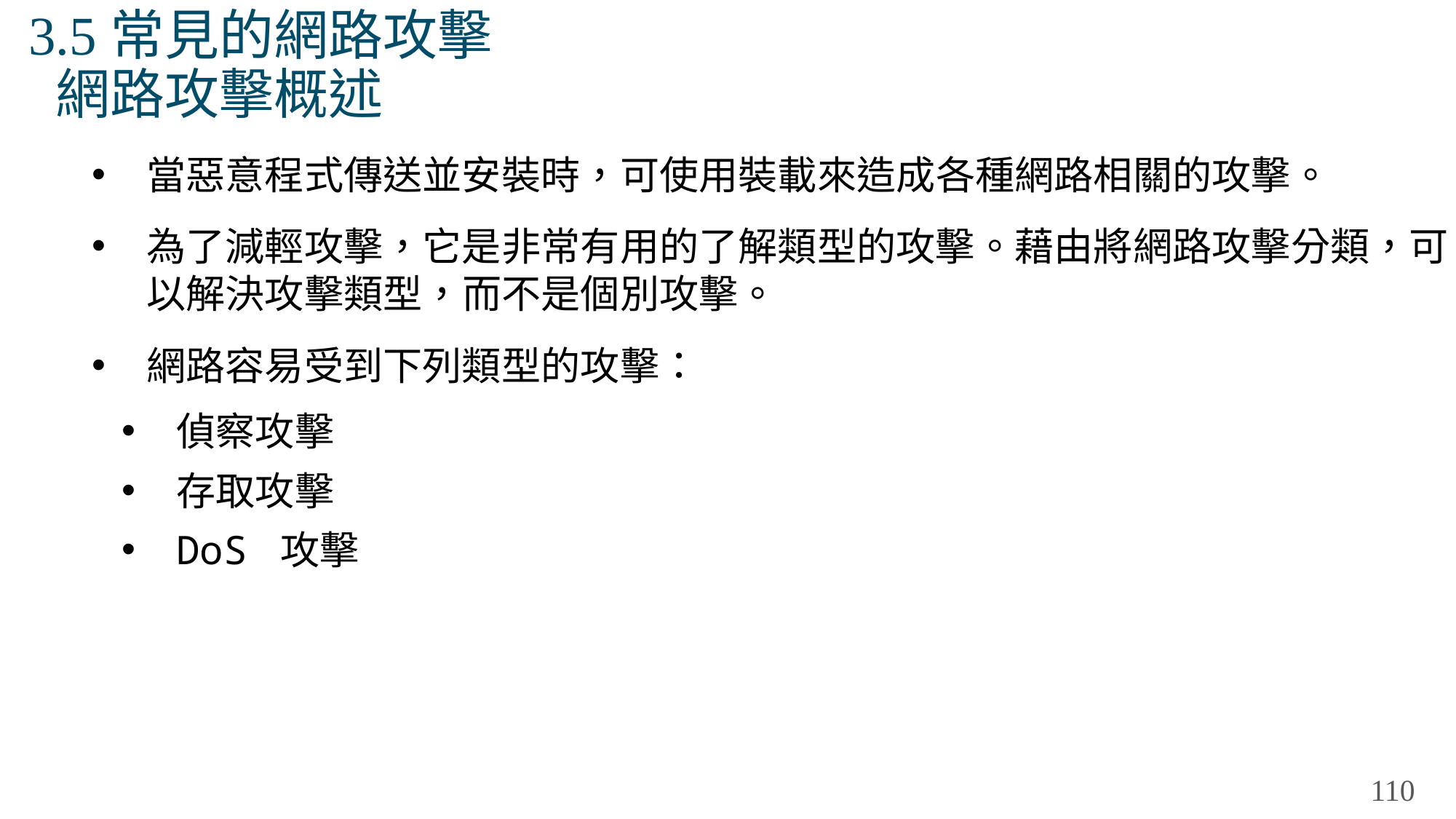

# 3.5常見的網路攻擊 網路攻擊概述
當惡意程式傳送並安裝時，可使用裝載來造成各種網路相關的攻擊。
為了減輕攻擊，它是非常有用的了解類型的攻擊。藉由將網路攻擊分類，可以解決攻擊類型，而不是個別攻擊。
網路容易受到下列類型的攻擊：
偵察攻擊
存取攻擊
DoS 攻擊
110